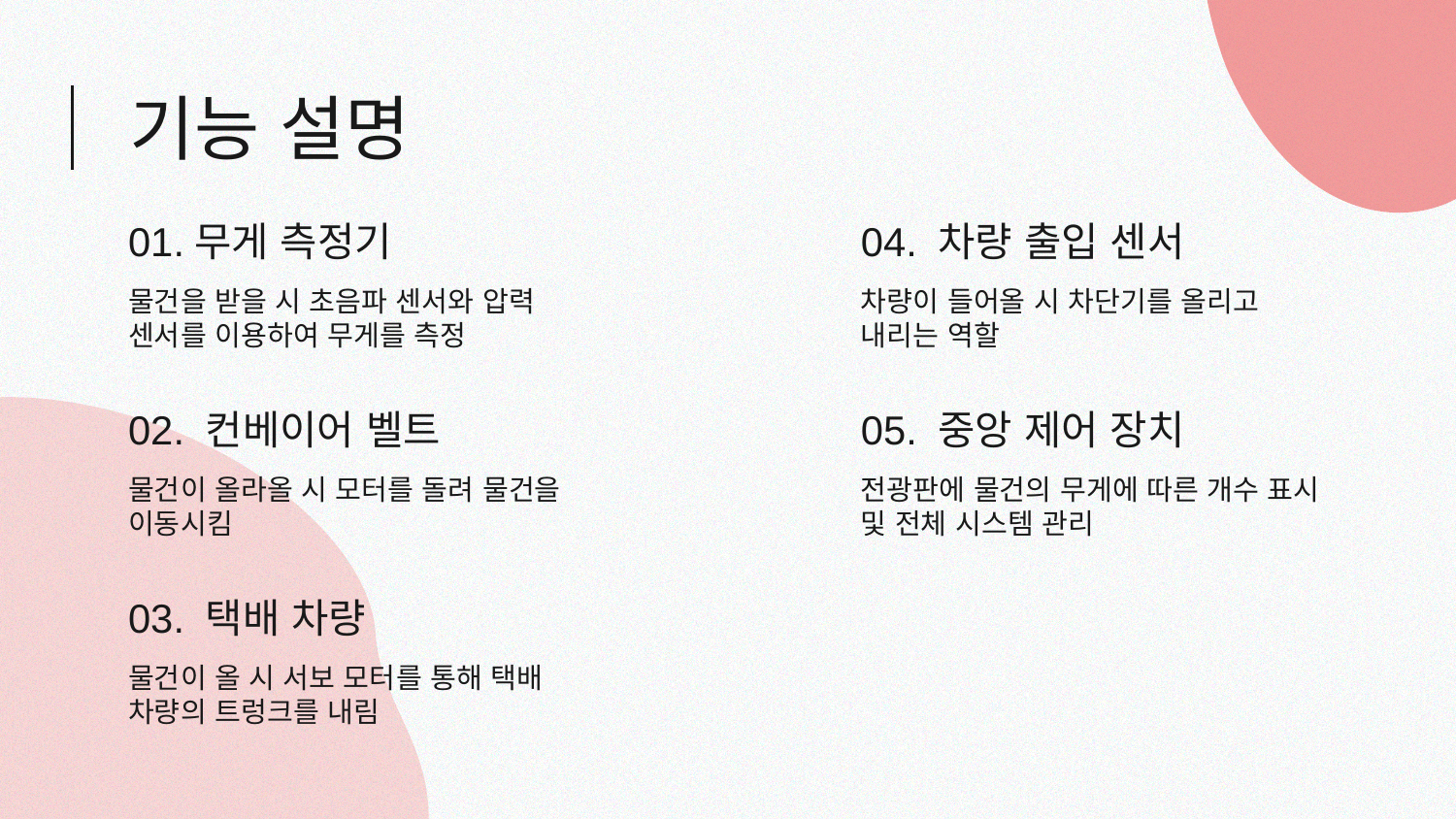

기능 설명
# 01.무게 측정기
04. 차량 출입 센서
물건을 받을 시 초음파 센서와 압력 센서를 이용하여 무게를 측정
차량이 들어올 시 차단기를 올리고 내리는 역할
02. 컨베이어 벨트
05. 중앙 제어 장치
물건이 올라올 시 모터를 돌려 물건을 이동시킴
전광판에 물건의 무게에 따른 개수 표시 및 전체 시스템 관리
03. 택배 차량
물건이 올 시 서보 모터를 통해 택배 차량의 트렁크를 내림